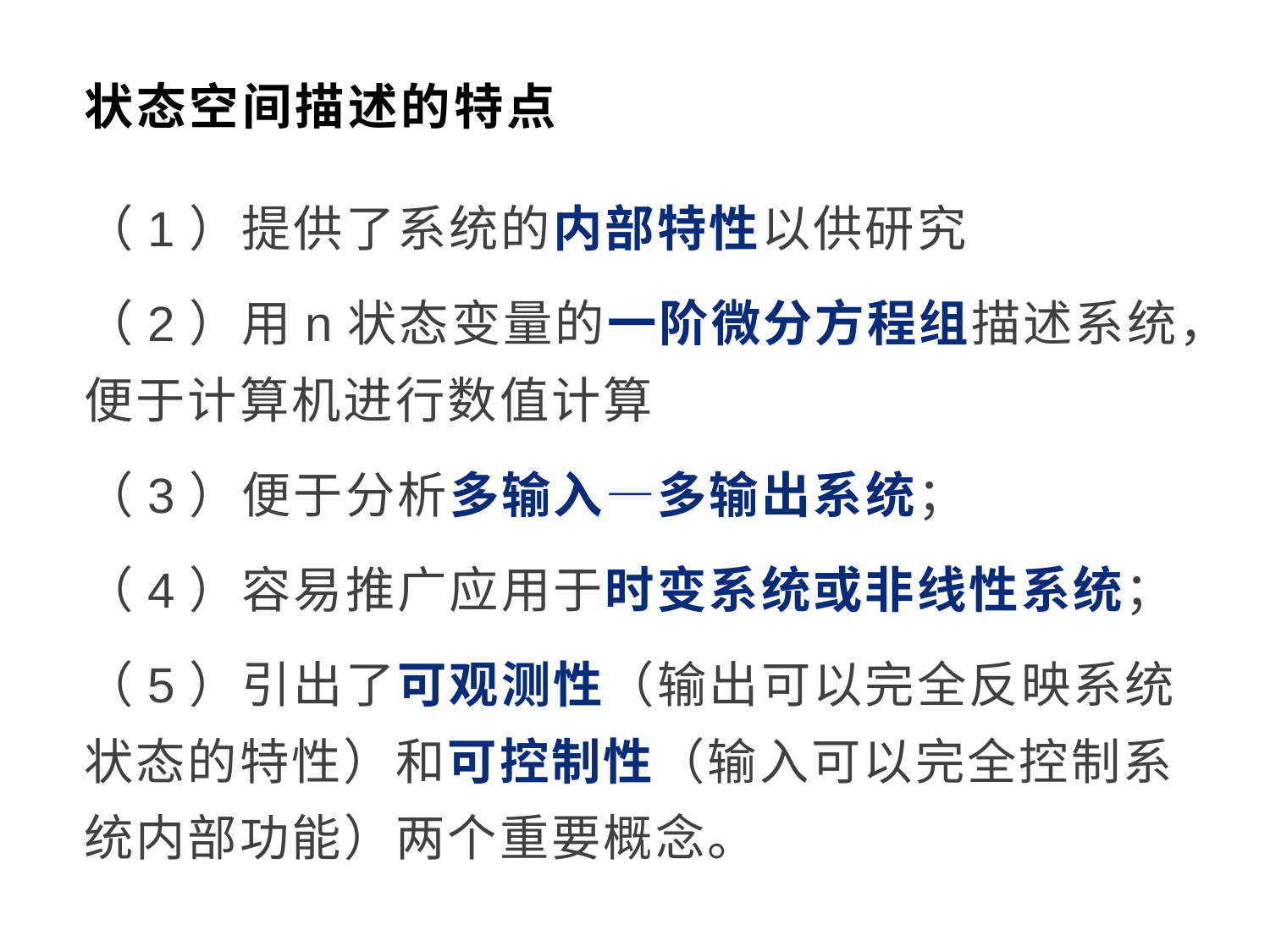

# 状态空间描述的特点
（1）提供了系统的内部特性以供研究
（2）用n状态变量的一阶微分方程组描述系统，便于计算机进行数值计算
（3）便于分析多输入—多输出系统；
（4）容易推广应用于时变系统或非线性系统；
（5）引出了可观测性（输出可以完全反映系统状态的特性）和可控制性（输入可以完全控制系统内部功能）两个重要概念。